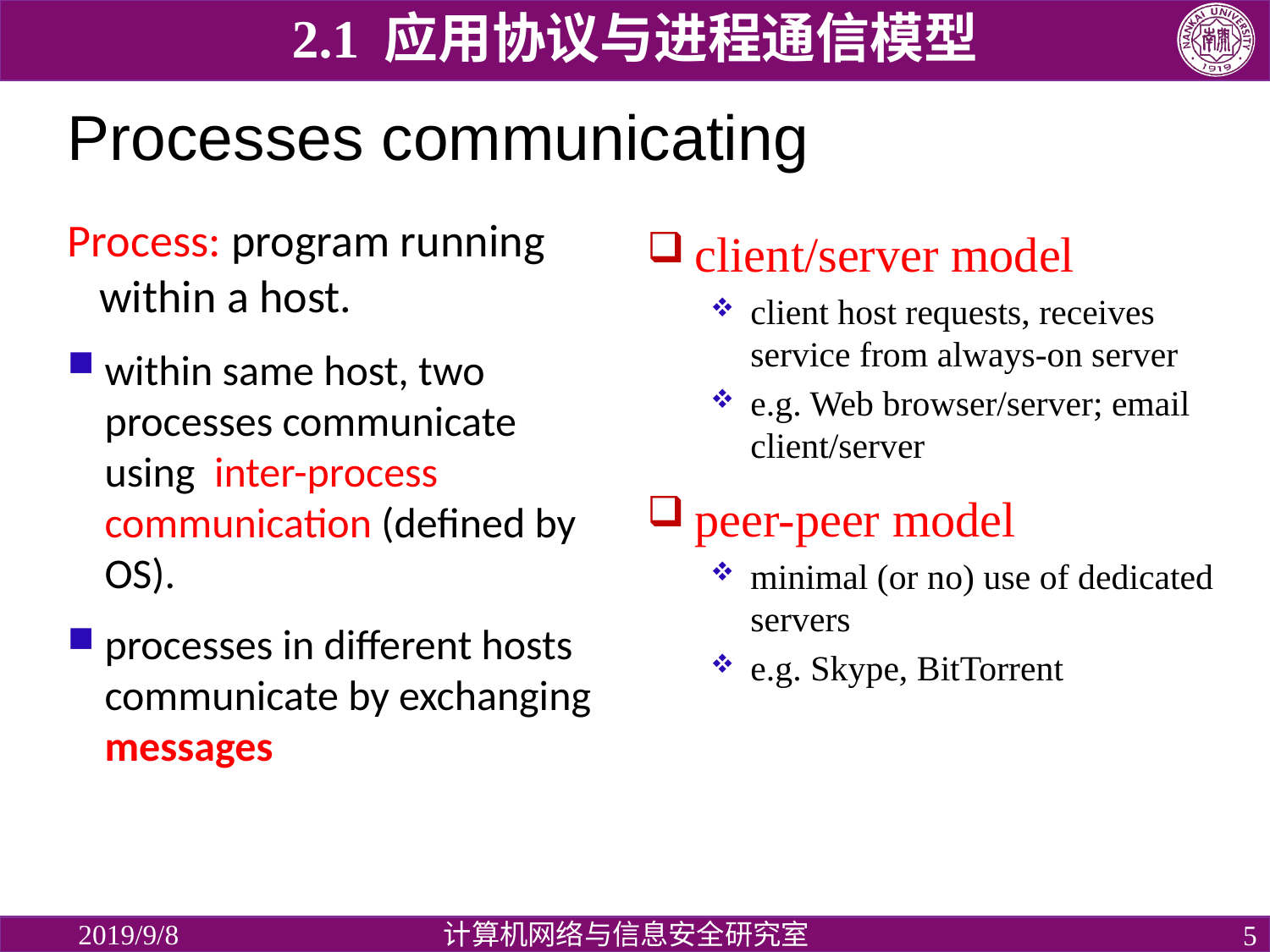

2.1 应用协议与进程通信模型
# Processes communicating
Process: program running within a host.
within same host, two processes communicate using  inter-process communication (defined by OS).
processes in different hosts communicate by exchanging messages

client/server model
client host requests, receives service from always-on server
e.g. Web browser/server; email client/server
peer-peer model
minimal (or no) use of dedicated servers
e.g. Skype, BitTorrent